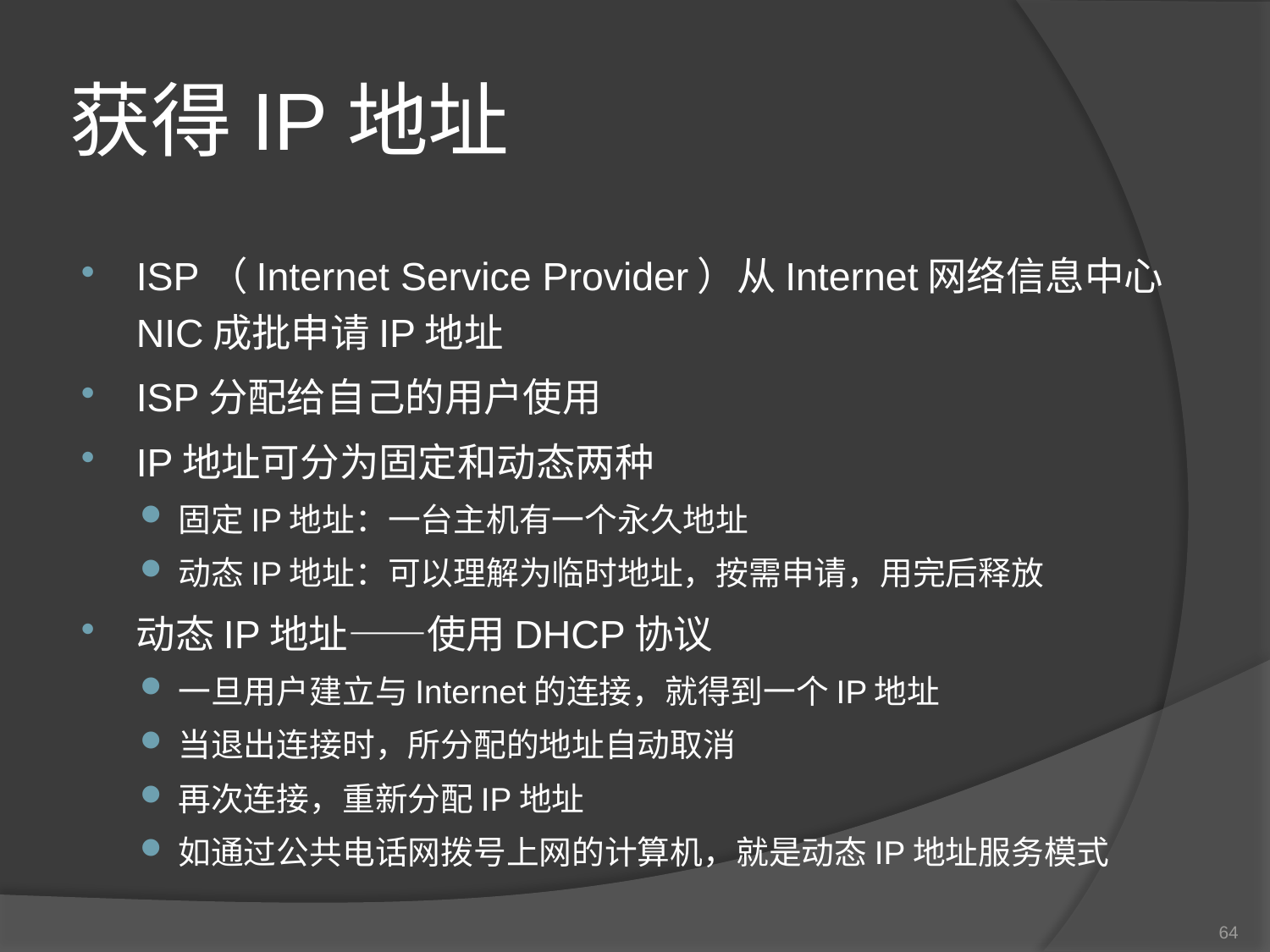

# 获得IP地址
ISP（Internet Service Provider）从Internet网络信息中心NIC成批申请IP地址
ISP分配给自己的用户使用
IP地址可分为固定和动态两种
固定IP地址：一台主机有一个永久地址
动态IP地址：可以理解为临时地址，按需申请，用完后释放
动态IP地址——使用DHCP协议
一旦用户建立与Internet的连接，就得到一个IP地址
当退出连接时，所分配的地址自动取消
再次连接，重新分配IP地址
如通过公共电话网拨号上网的计算机，就是动态IP地址服务模式
64